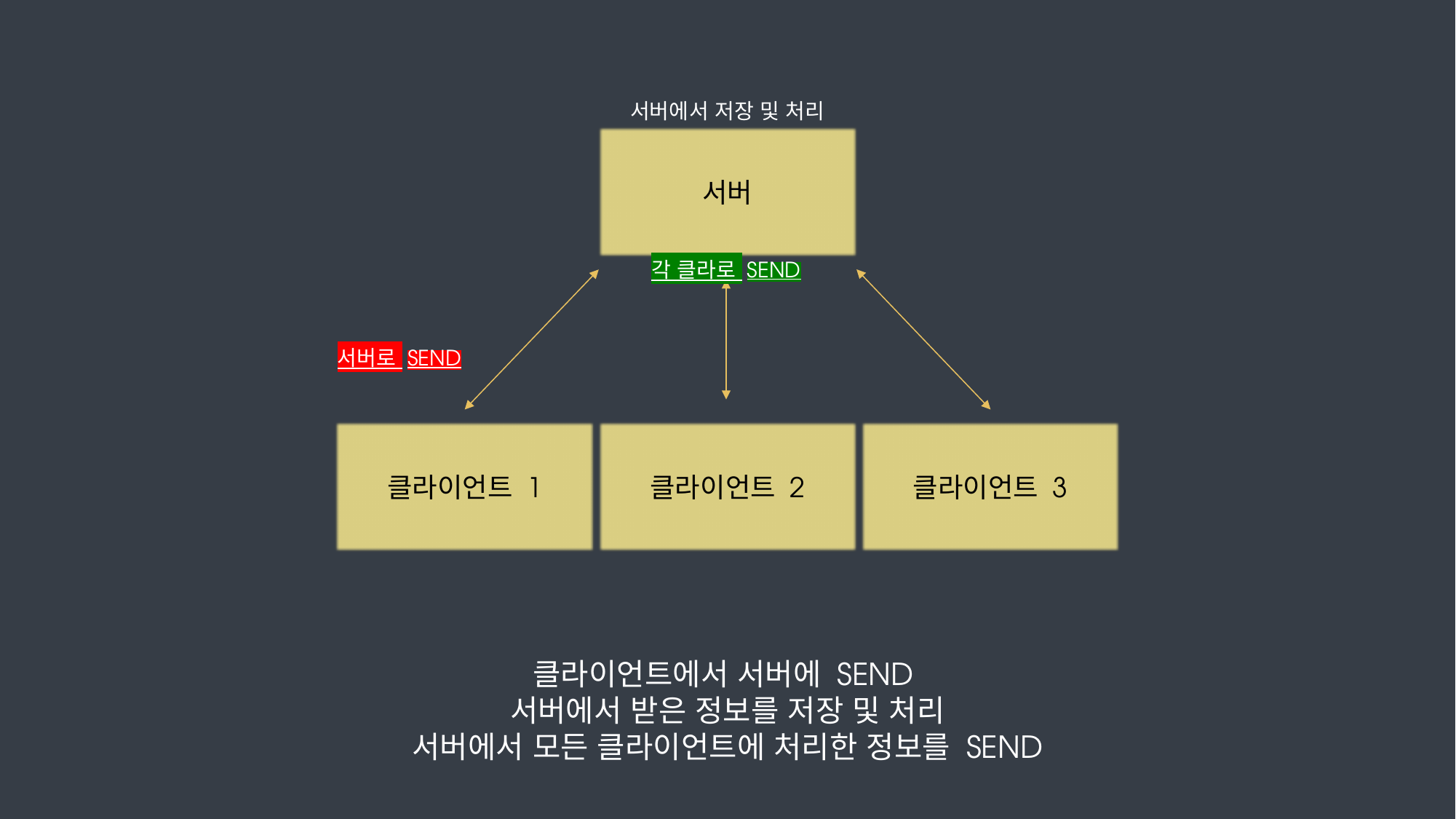

서버에서 저장 및 처리
서버
각 클라로 SEND
서버로 SEND
클라이언트 1
클라이언트 2
클라이언트 3
클라이언트에서 서버에 SEND
서버에서 받은 정보를 저장 및 처리
서버에서 모든 클라이언트에 처리한 정보를 SEND